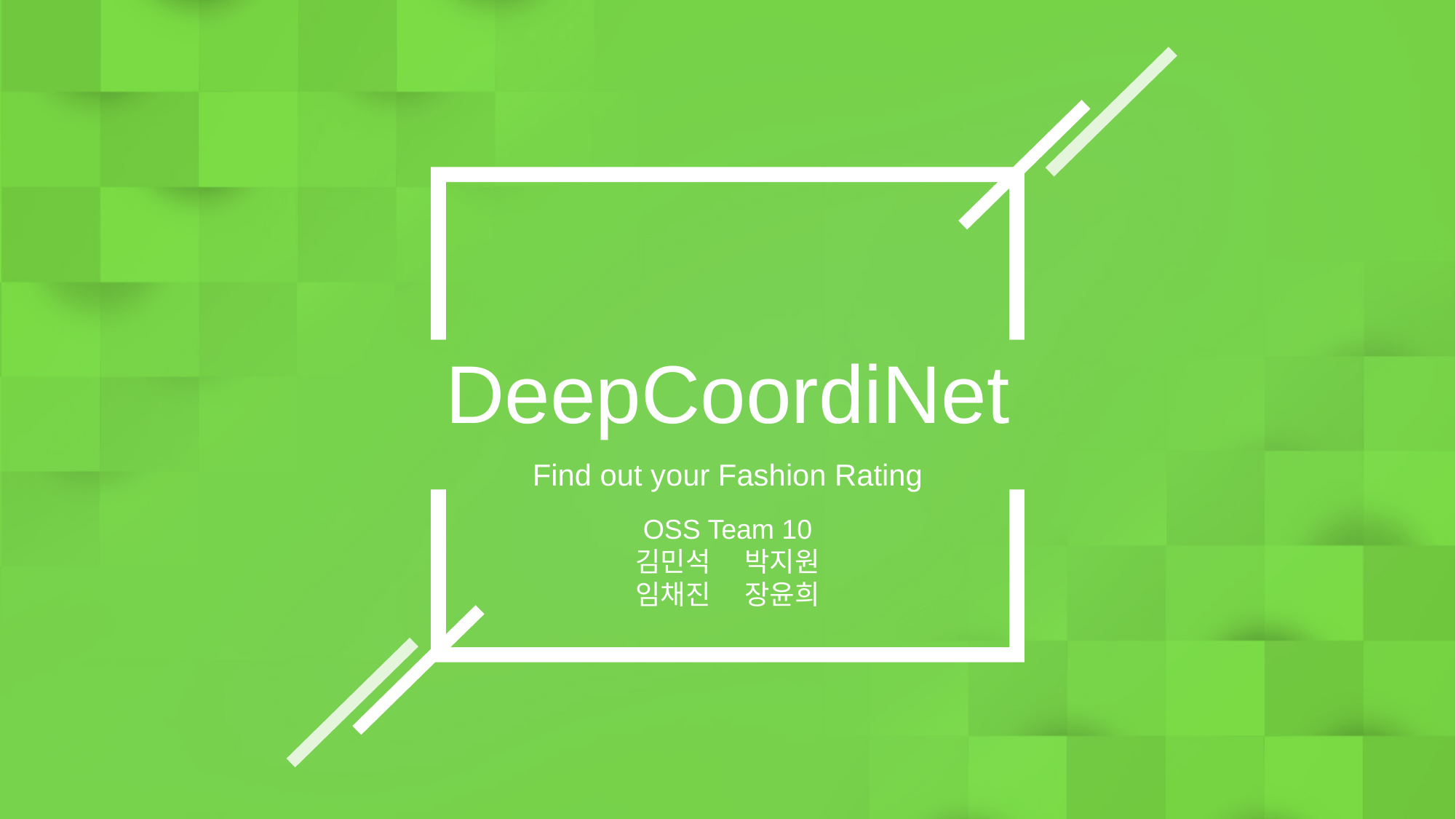

DeepCoordiNet
Find out your Fashion Rating
OSS Team 10
김민석	박지원
임채진	장윤희